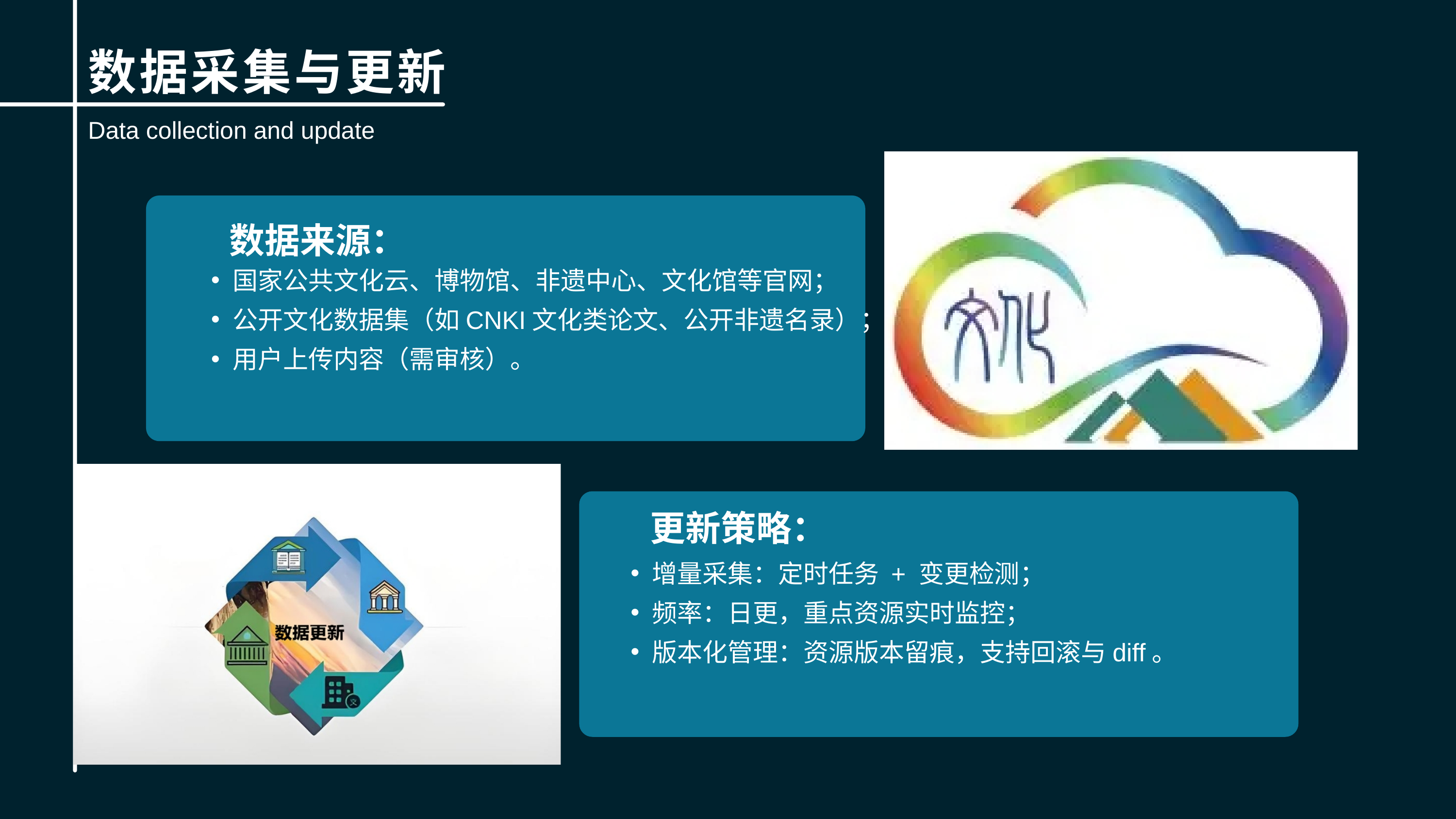

数据采集与更新
Data collection and update

数据来源：
公司历史
国家公共文化云、博物馆、非遗中心、文化馆等官网；
公开文化数据集（如CNKI文化类论文、公开非遗名录）；
用户上传内容（需审核）。

更新策略：
增量采集：定时任务 + 变更检测；
频率：日更，重点资源实时监控；
版本化管理：资源版本留痕，支持回滚与diff。